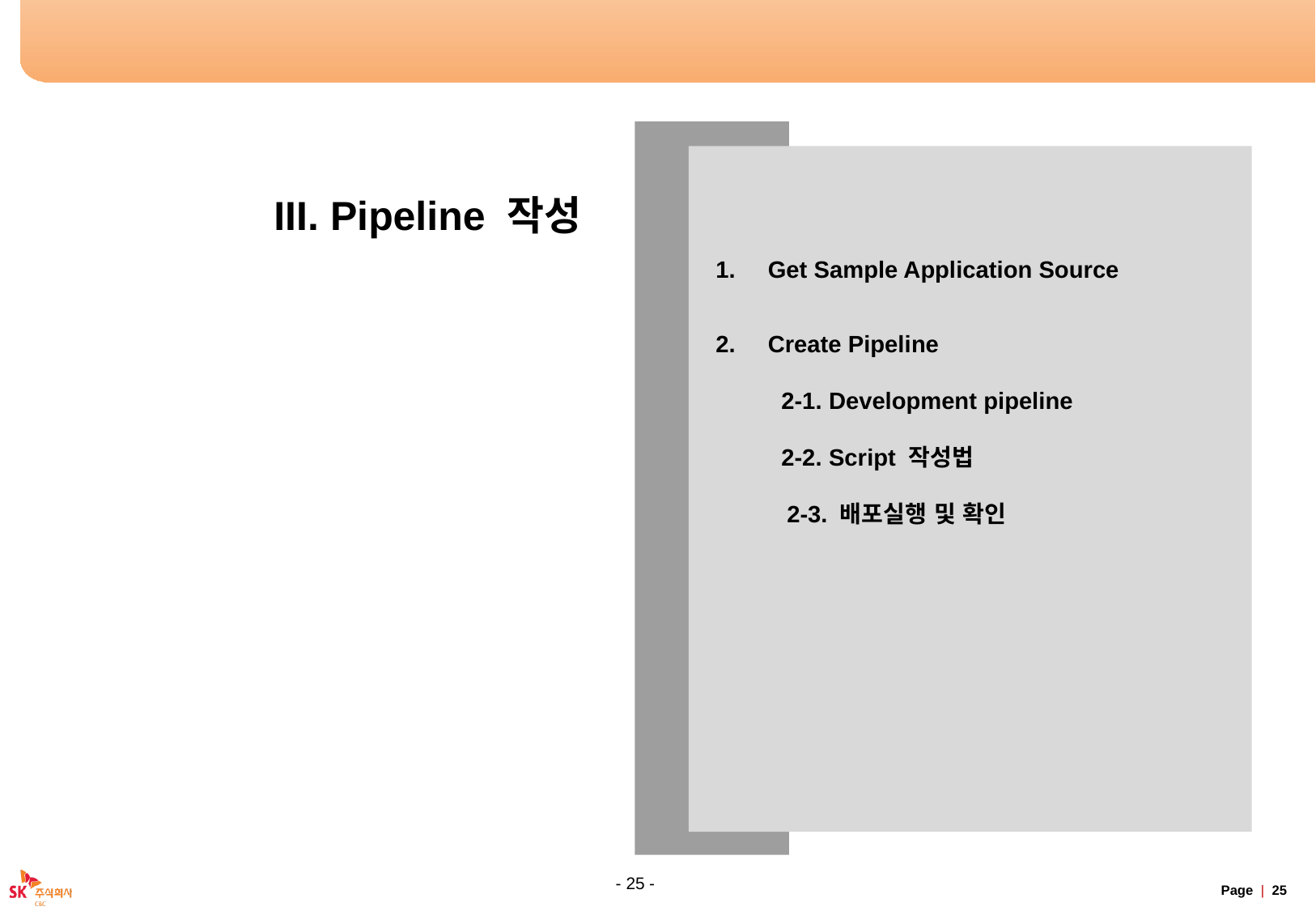

# Table of Contents

 Get Sample Application Source
 Create Pipeline
   2-1. Development pipeline
   2-2. Script 작성법
   2-3. 배포실행 및 확인
III. Pipeline 작성